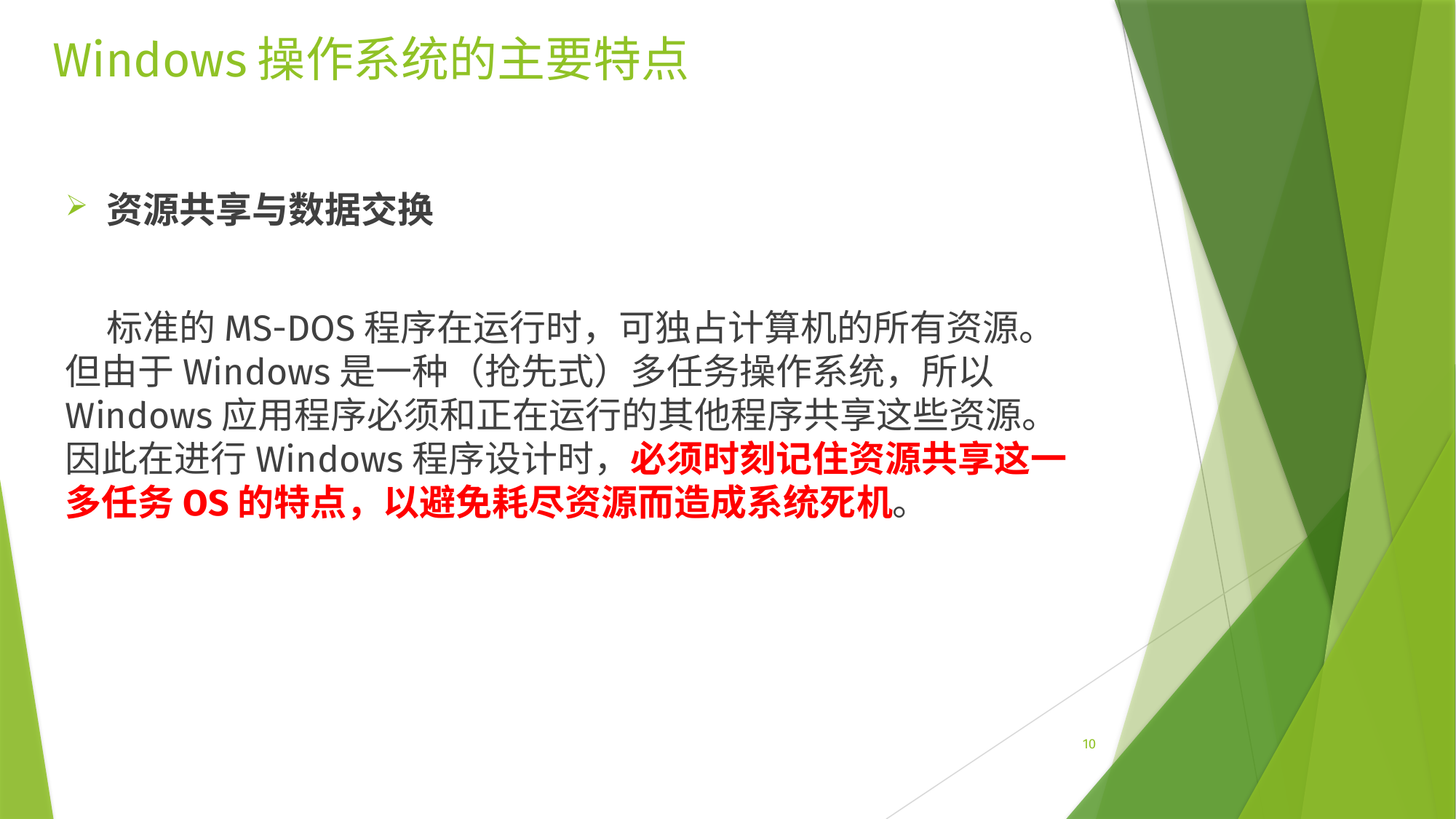

# Windows操作系统的主要特点
资源共享与数据交换

    标准的MS-DOS程序在运行时，可独占计算机的所有资源。但由于Windows是一种（抢先式）多任务操作系统，所以Windows应用程序必须和正在运行的其他程序共享这些资源。因此在进行Windows程序设计时，必须时刻记住资源共享这一多任务OS的特点，以避免耗尽资源而造成系统死机。
10